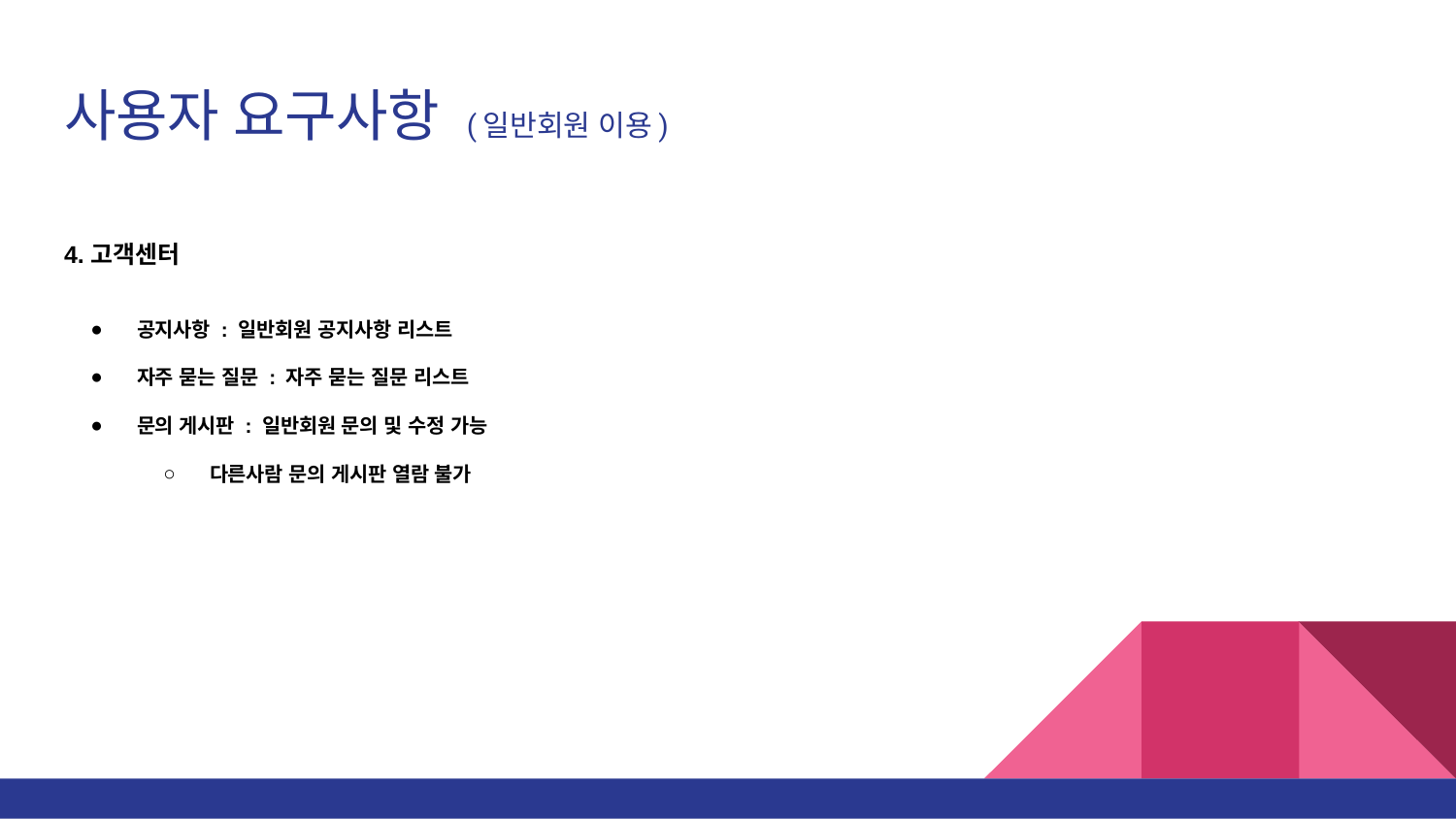

# 사용자 요구사항 (일반회원 이용)
4.고객센터
공지사항 : 일반회원 공지사항 리스트
자주 묻는 질문 : 자주 묻는 질문 리스트
문의 게시판 : 일반회원 문의 및 수정 가능
다른사람 문의 게시판 열람 불가